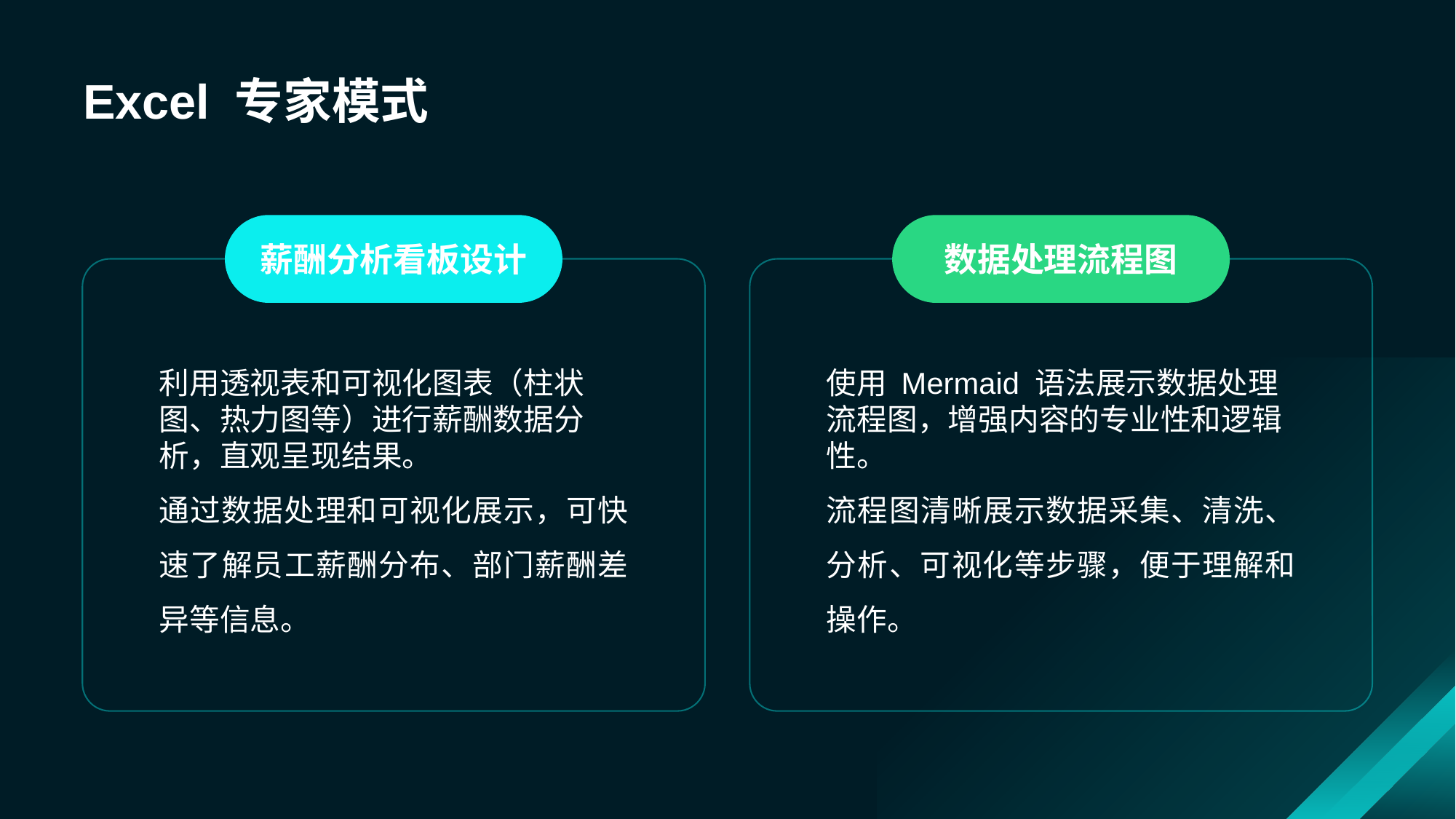

# Excel 专家模式
薪酬分析看板设计
数据处理流程图
利用透视表和可视化图表（柱状图、热力图等）进行薪酬数据分析，直观呈现结果。
通过数据处理和可视化展示，可快速了解员工薪酬分布、部门薪酬差异等信息。
使用 Mermaid 语法展示数据处理流程图，增强内容的专业性和逻辑性。
流程图清晰展示数据采集、清洗、分析、可视化等步骤，便于理解和操作。